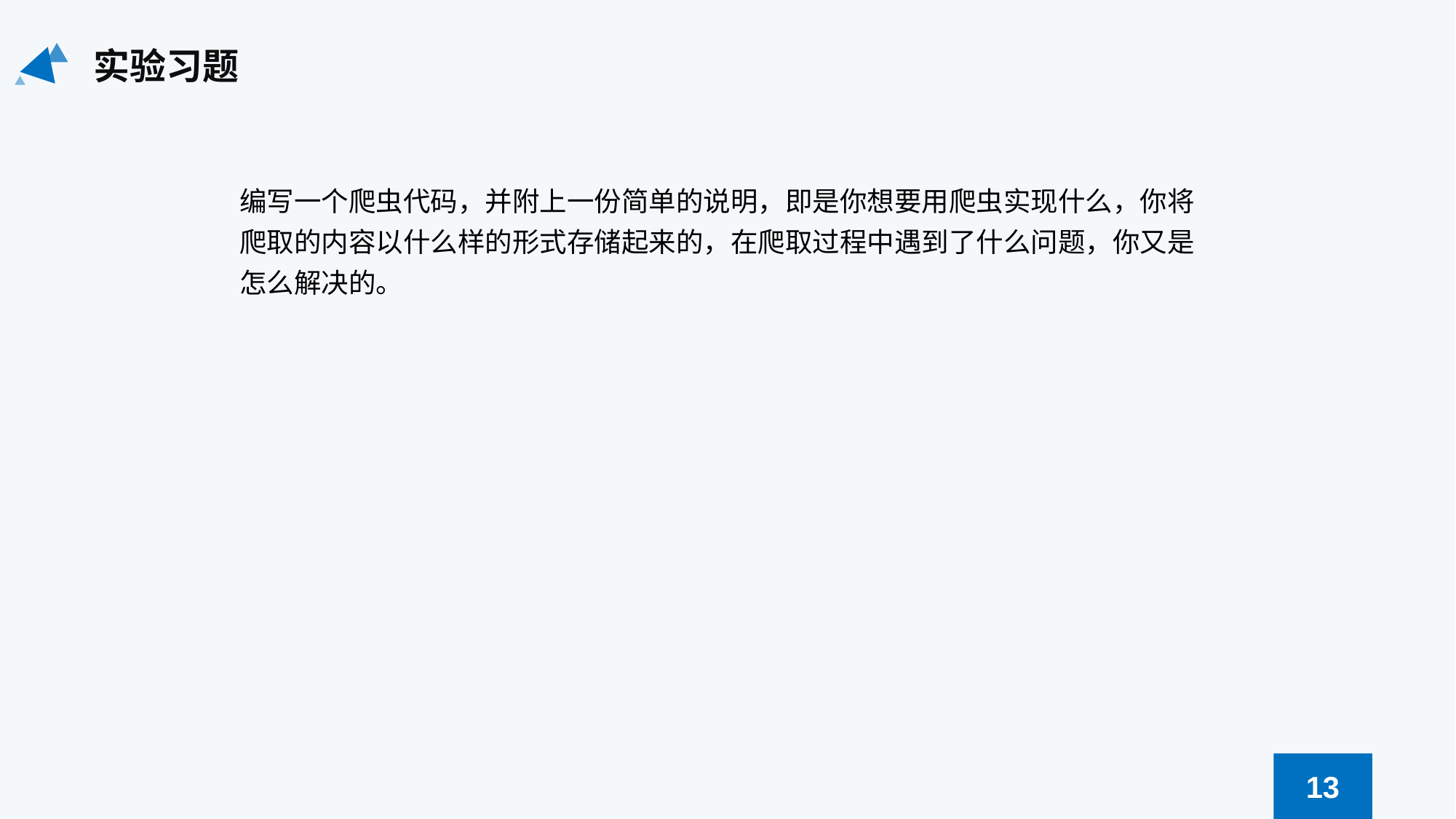

实验习题

编写一个爬虫代码，并附上一份简单的说明，即是你想要用爬虫实现什么，你将爬取的内容以什么样的形式存储起来的，在爬取过程中遇到了什么问题，你又是怎么解决的。

13